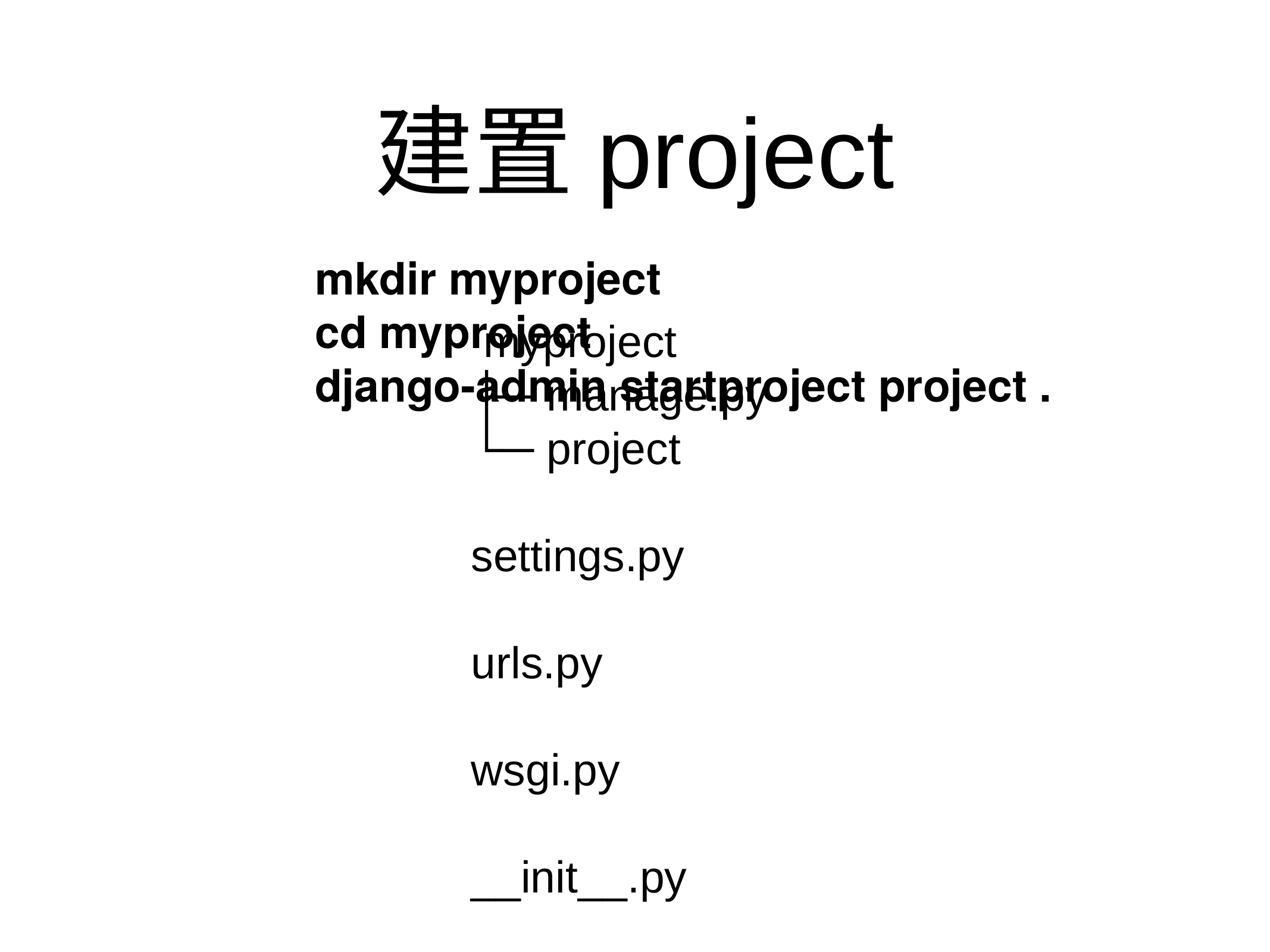

# 建置project
mkdir myproject
cd myproject
django-admin startproject project .
 myproject
├─ manage.py
└─ project
        settings.py
        urls.py
        wsgi.py
        __init__.py